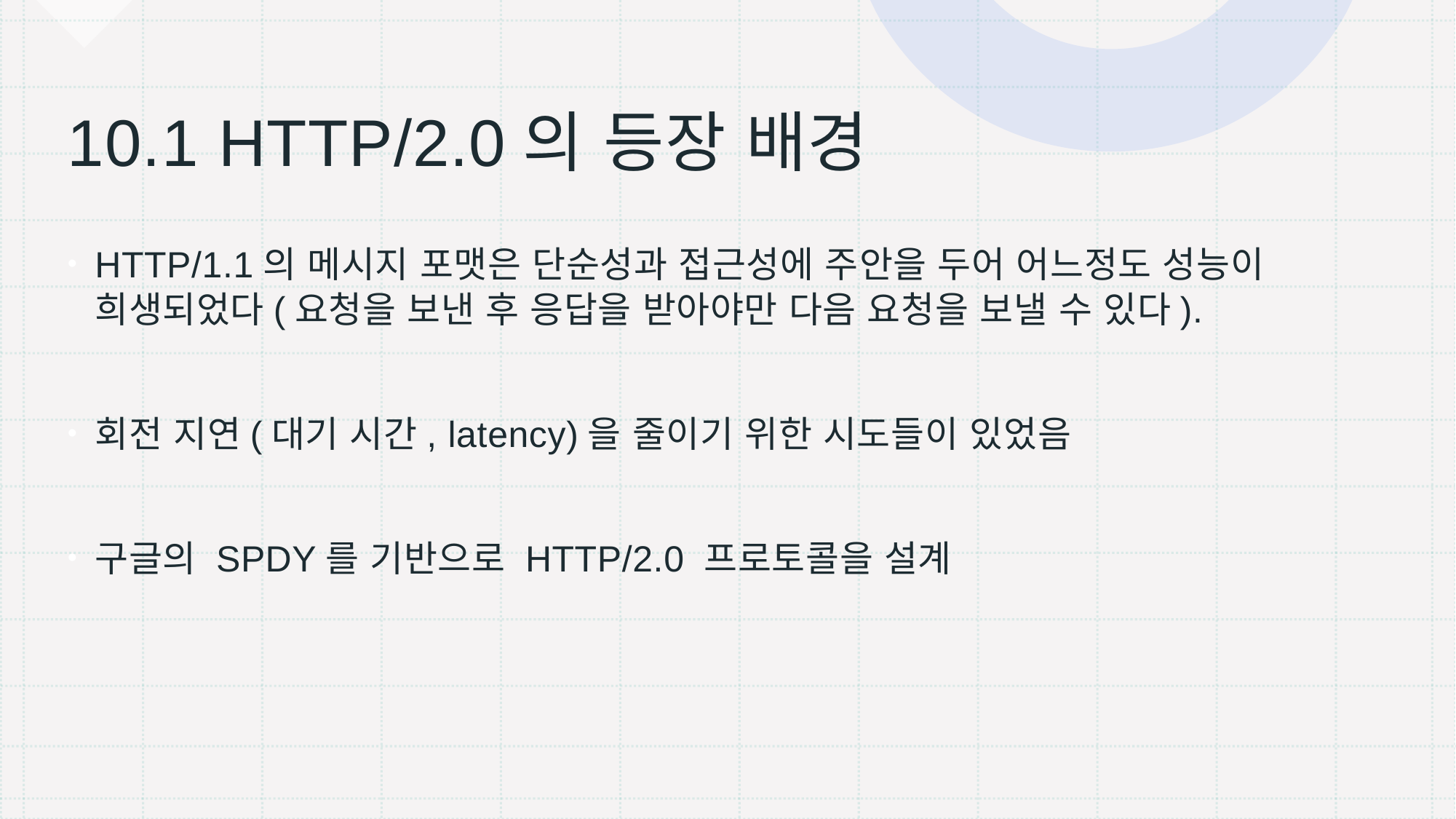

# 10.1 HTTP/2.0의 등장 배경
HTTP/1.1의 메시지 포맷은 단순성과 접근성에 주안을 두어 어느정도 성능이 희생되었다(요청을 보낸 후 응답을 받아야만 다음 요청을 보낼 수 있다).

회전 지연(대기 시간, latency)을 줄이기 위한 시도들이 있었음

구글의 SPDY를 기반으로 HTTP/2.0 프로토콜을 설계